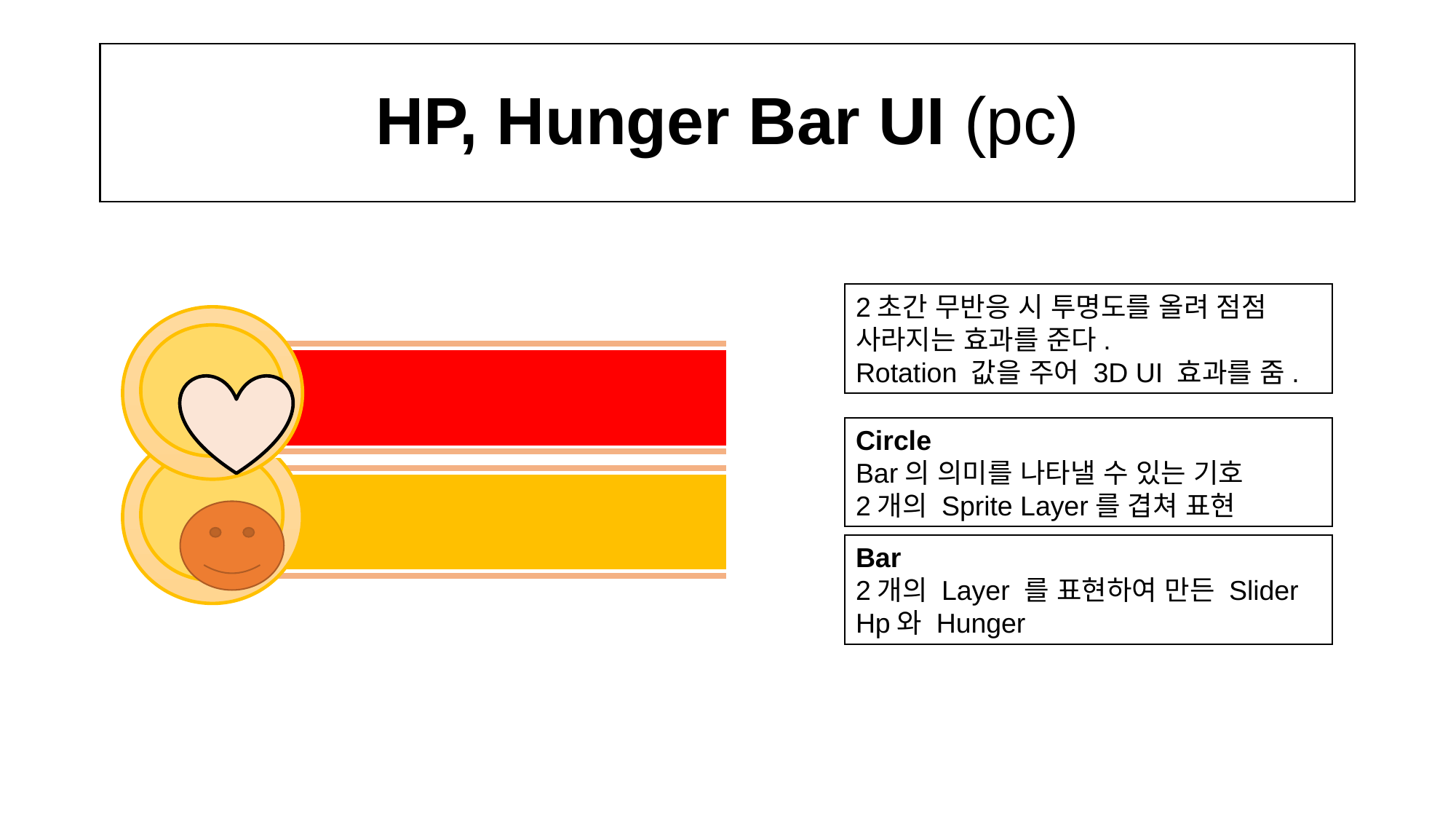

# HP, Hunger Bar UI (pc)

2초간 무반응 시 투명도를 올려 점점 사라지는 효과를 준다.
Rotation 값을 주어 3D UI 효과를 줌.

Circle
Bar의 의미를 나타낼 수 있는 기호
2개의 Sprite Layer를 겹쳐 표현

Bar
2개의 Layer 를 표현하여 만든 Slider
Hp와 Hunger